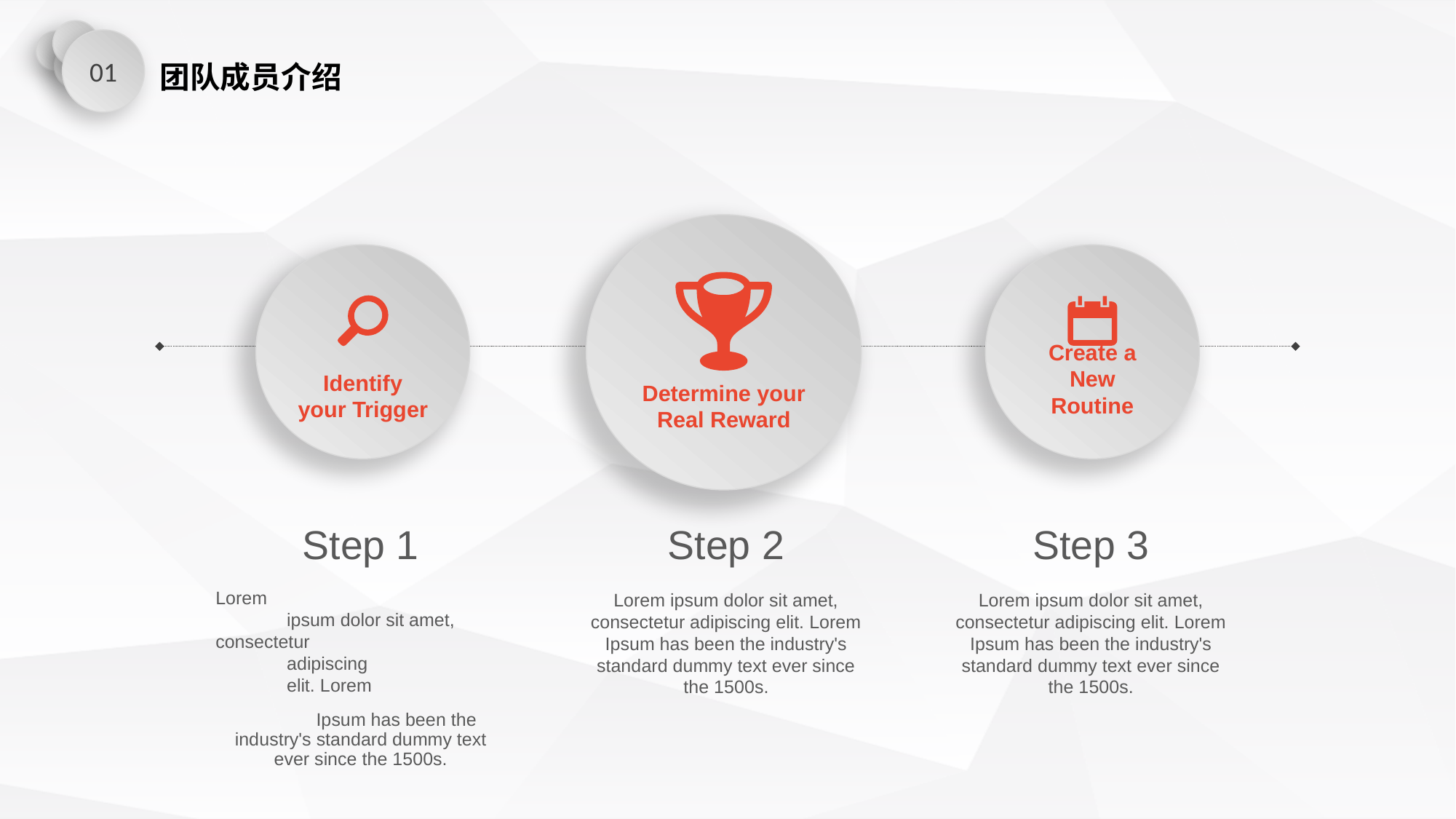

01
团队成员介绍

Determine your Real Reward

Identify your Trigger

Create a New Routine

Step 1
Step 2
Step 3
Lorem
              ipsum dolor sit amet, consectetur
              adipiscing
              elit. Lorem
              Ipsum has been the industry's standard dummy text ever since the 1500s.
Lorem ipsum dolor sit amet, consectetur adipiscing elit. Lorem Ipsum has been the industry's standard dummy text ever since the 1500s.
Lorem ipsum dolor sit amet, consectetur adipiscing elit. Lorem Ipsum has been the industry's standard dummy text ever since the 1500s.